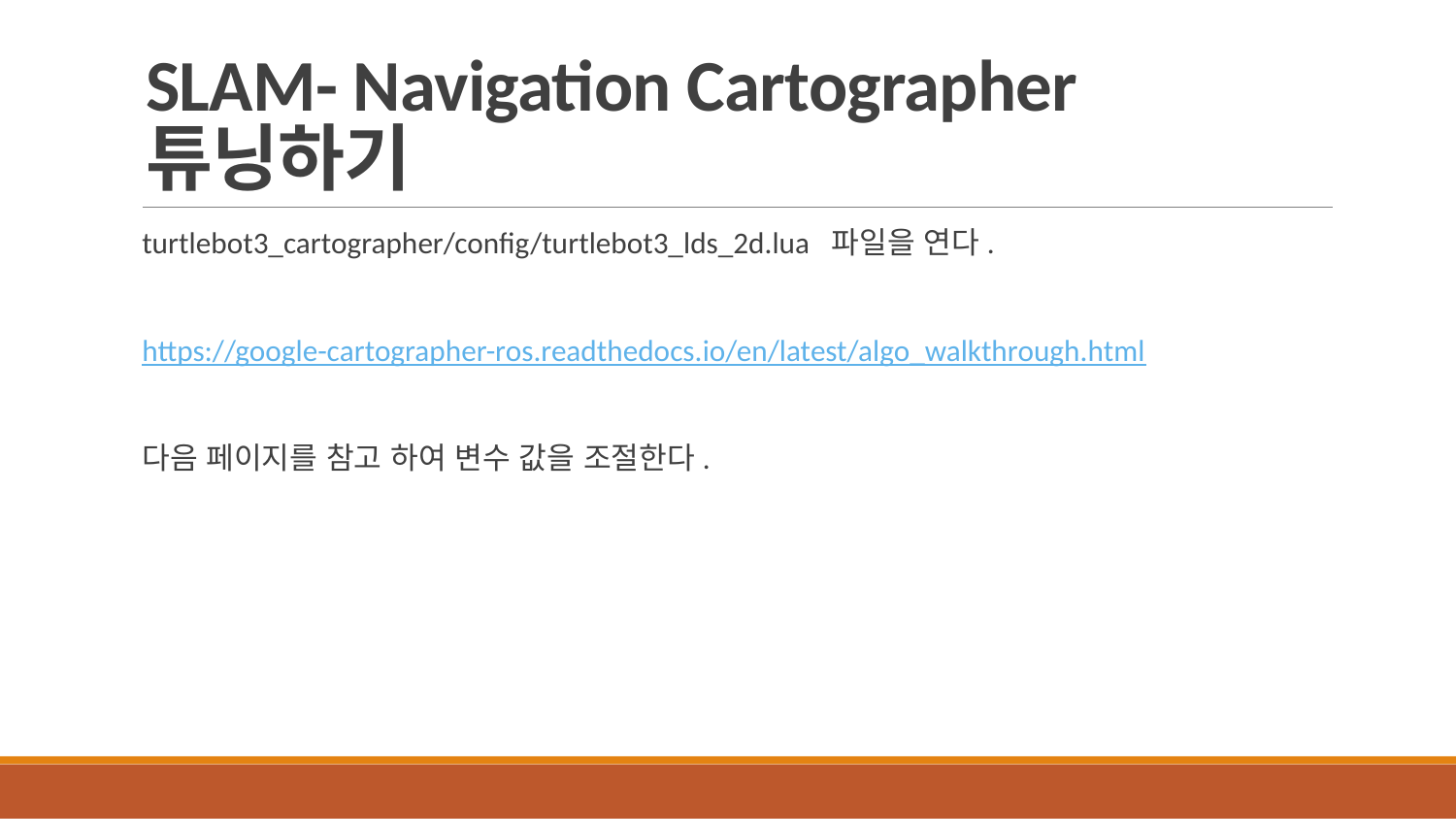

# SLAM- Navigation Cartographer튜닝하기
turtlebot3_cartographer/config/turtlebot3_lds_2d.lua  파일을 연다.

https://google-cartographer-ros.readthedocs.io/en/latest/algo_walkthrough.html

다음 페이지를 참고 하여 변수 값을 조절한다.